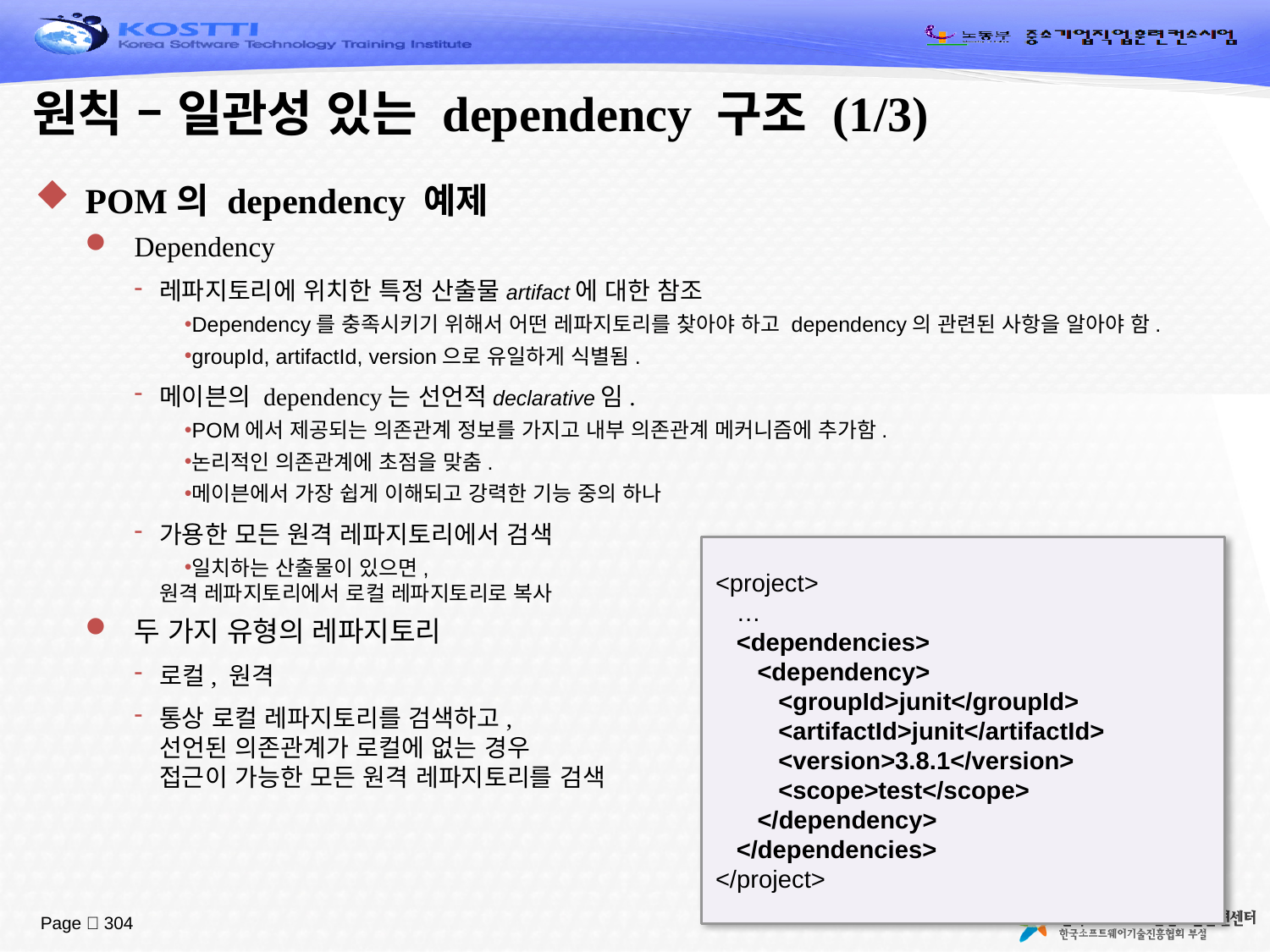

# 원칙 – 일관성 있는 dependency 구조 (1/3)
POM의 dependency 예제
Dependency
레파지토리에 위치한 특정 산출물artifact에 대한 참조
Dependency를 충족시키기 위해서 어떤 레파지토리를 찾아야 하고 dependency의 관련된 사항을 알아야 함.
groupId, artifactId, version으로 유일하게 식별됨.
메이븐의 dependency는 선언적declarative임.
POM에서 제공되는 의존관계 정보를 가지고 내부 의존관계 메커니즘에 추가함.
논리적인 의존관계에 초점을 맞춤.
메이븐에서 가장 쉽게 이해되고 강력한 기능 중의 하나
가용한 모든 원격 레파지토리에서 검색
일치하는 산출물이 있으면,
원격 레파지토리에서 로컬 레파지토리로 복사
두 가지 유형의 레파지토리
로컬, 원격
통상 로컬 레파지토리를 검색하고,
선언된 의존관계가 로컬에 없는 경우
접근이 가능한 모든 원격 레파지토리를 검색
<project>
   …
   <dependencies>
      <dependency>
         <groupId>junit</groupId>
         <artifactId>junit</artifactId>
         <version>3.8.1</version>
         <scope>test</scope>
      </dependency>
   </dependencies>
</project>